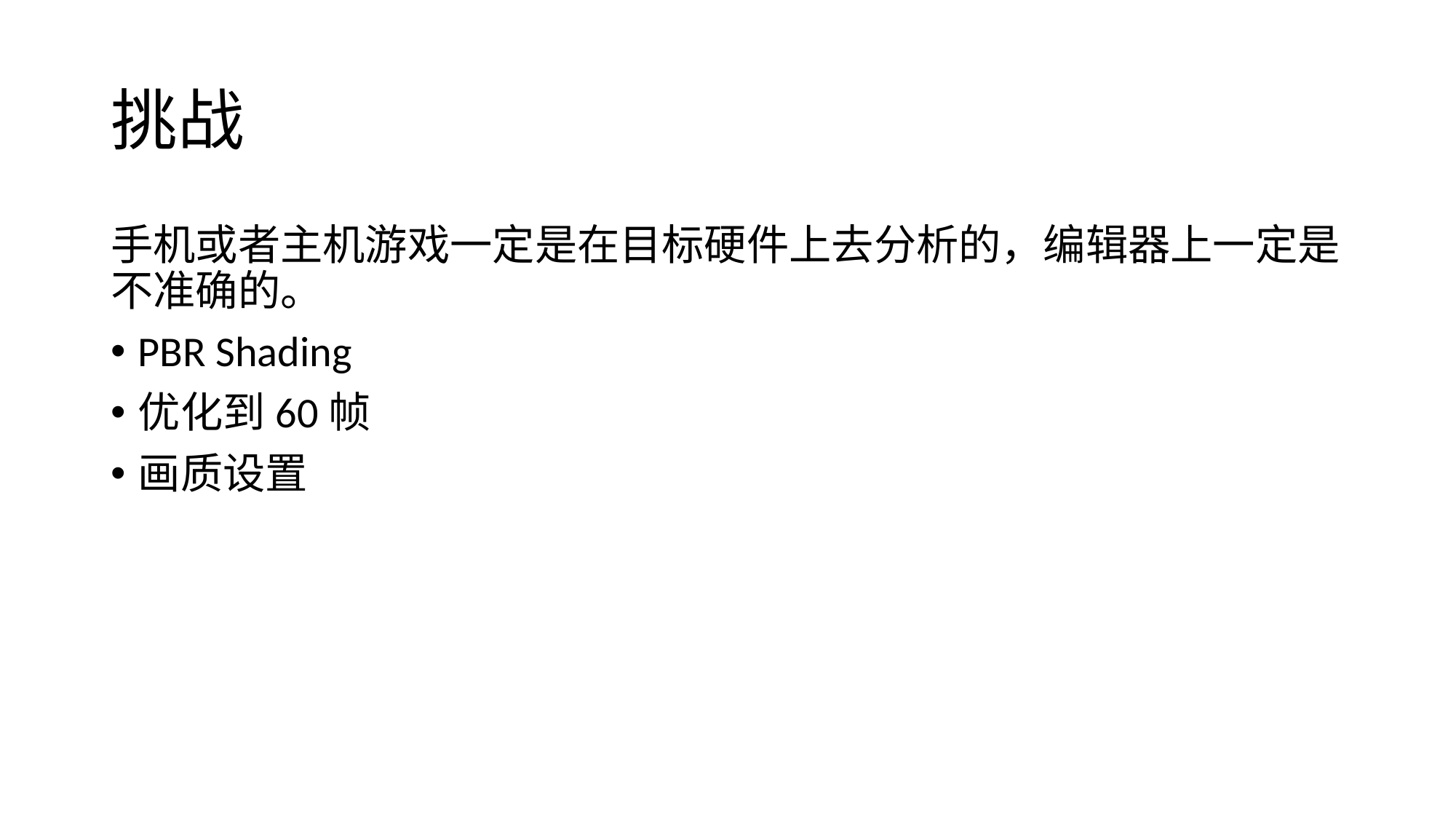

# 挑战
手机或者主机游戏一定是在目标硬件上去分析的，编辑器上一定是不准确的。
PBR Shading
优化到60帧
画质设置